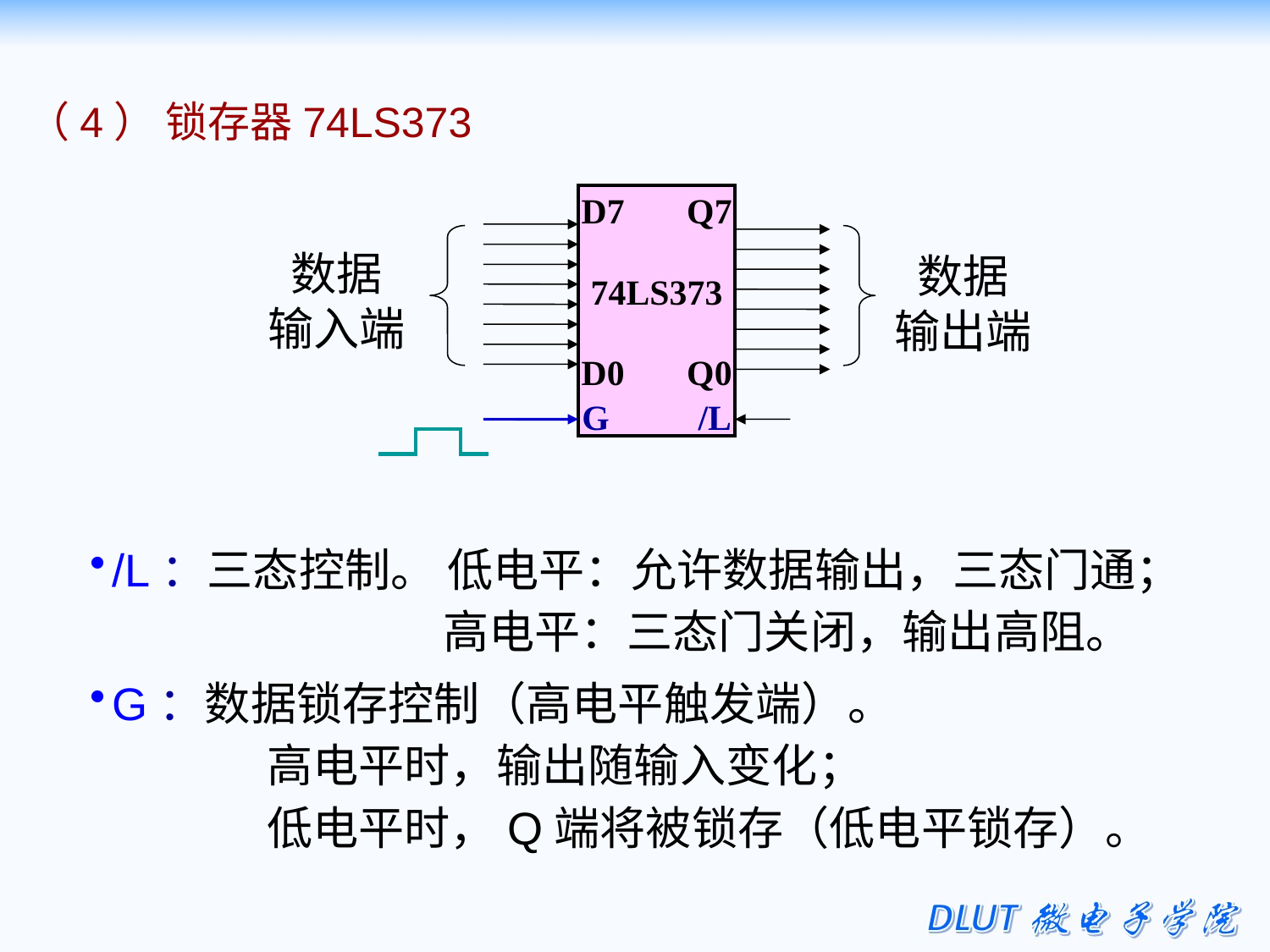

（4） 锁存器74LS373
D7       Q7

74LS373

D0       Q0
 G          /L

数据
输入端
数据
输出端

/L：三态控制。 低电平：允许数据输出，三态门通；
                                 高电平：三态门关闭，输出高阻。
G：数据锁存控制（高电平触发端）。
                高电平时，输出随输入变化；
                低电平时，Q端将被锁存（低电平锁存）。